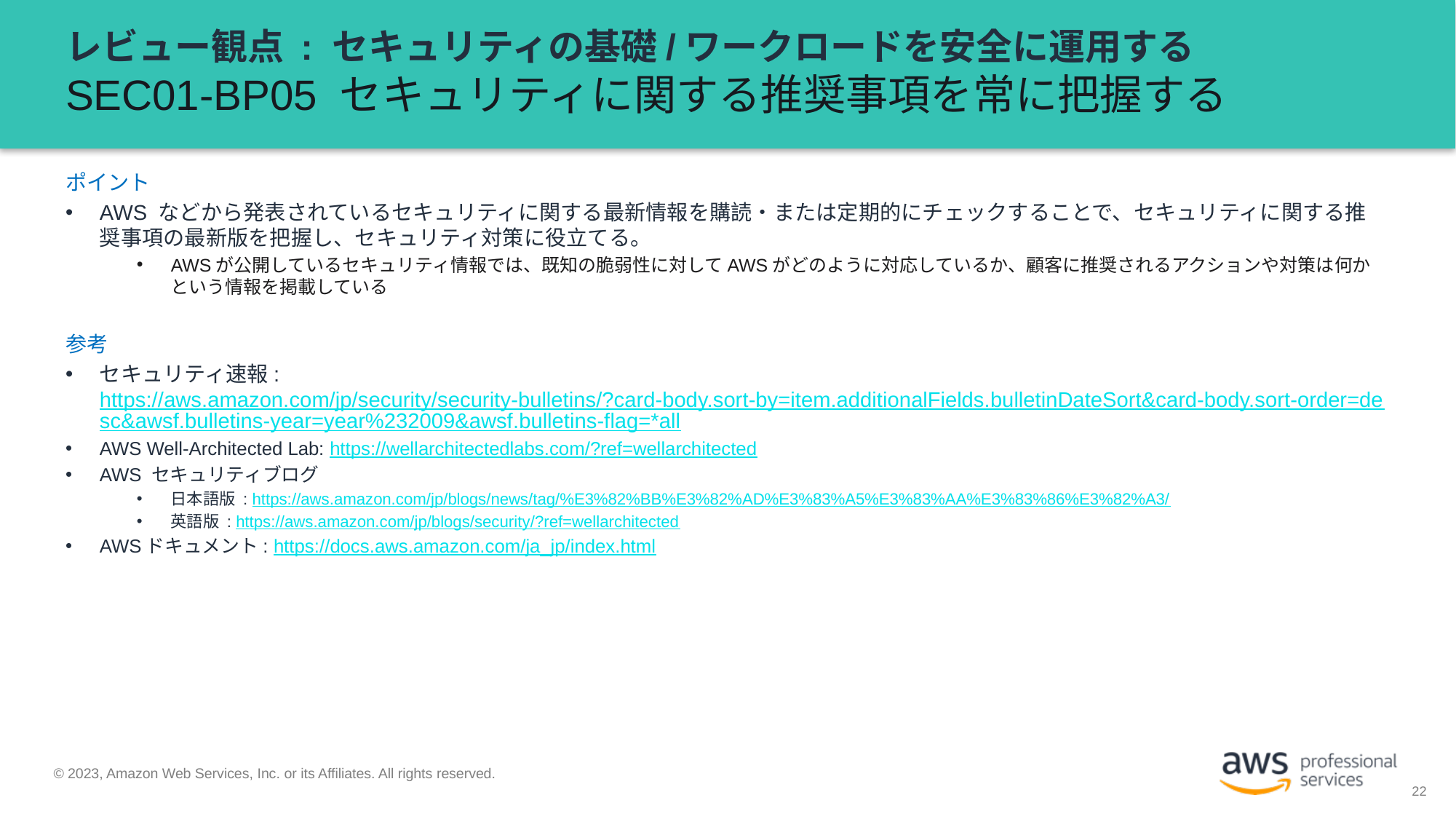

# レビュー観点 : セキュリティの基礎/ワークロードを安全に運用する SEC01-BP05 セキュリティに関する推奨事項を常に把握する
ポイント
AWS などから発表されているセキュリティに関する最新情報を購読・または定期的にチェックすることで、セキュリティに関する推奨事項の最新版を把握し、セキュリティ対策に役立てる。
AWSが公開しているセキュリティ情報では、既知の脆弱性に対してAWSがどのように対応しているか、顧客に推奨されるアクションや対策は何かという情報を掲載している

参考
セキュリティ速報: https://aws.amazon.com/jp/security/security-bulletins/?card-body.sort-by=item.additionalFields.bulletinDateSort&card-body.sort-order=desc&awsf.bulletins-year=year%232009&awsf.bulletins-flag=*all
AWS Well-Architected Lab: https://wellarchitectedlabs.com/?ref=wellarchitected
AWS セキュリティブログ
日本語版 : https://aws.amazon.com/jp/blogs/news/tag/%E3%82%BB%E3%82%AD%E3%83%A5%E3%83%AA%E3%83%86%E3%82%A3/
英語版 : https://aws.amazon.com/jp/blogs/security/?ref=wellarchitected
AWSドキュメント: https://docs.aws.amazon.com/ja_jp/index.html